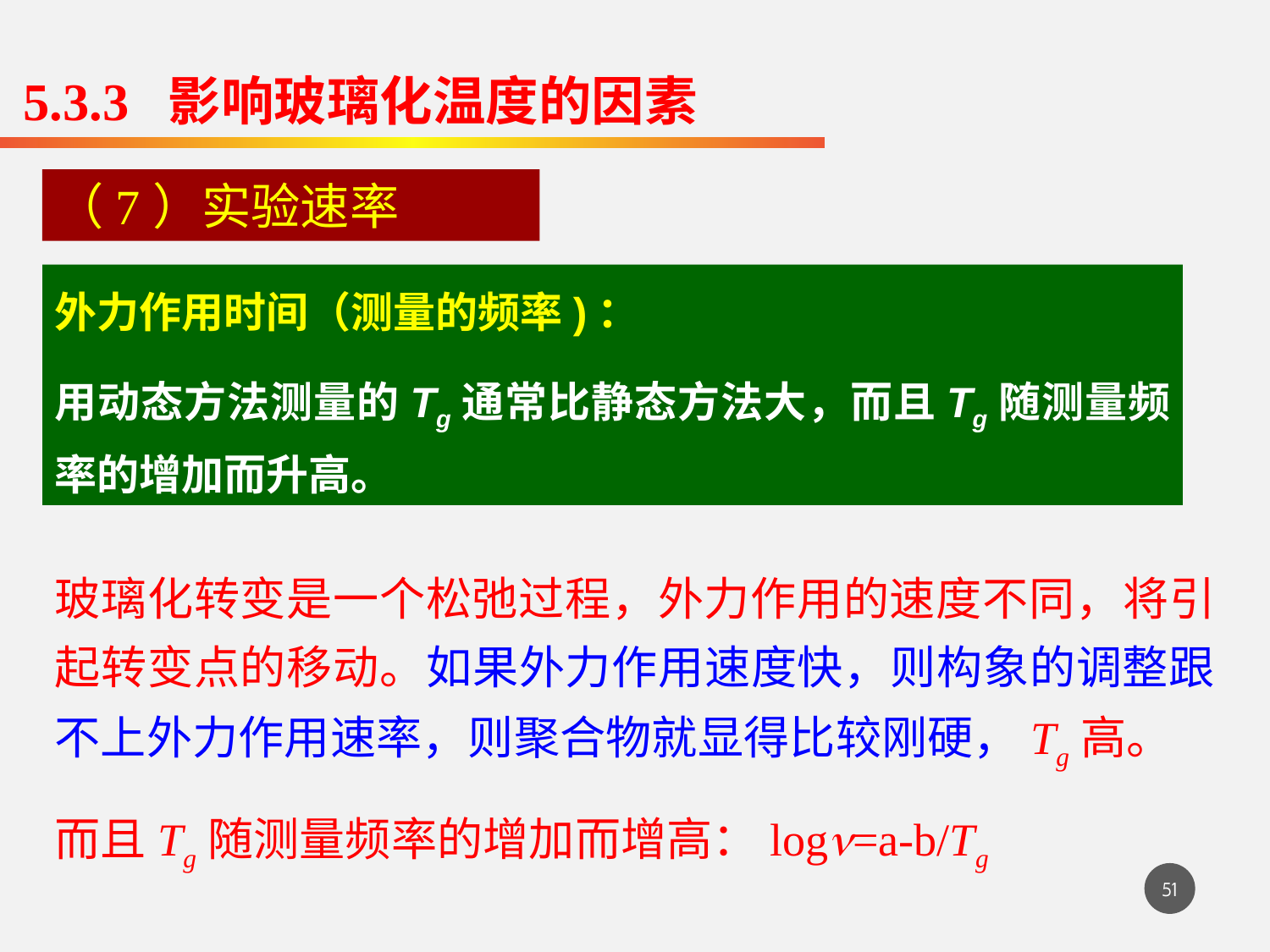

5.3.3  影响玻璃化温度的因素
（7）实验速率
外力作用时间（测量的频率)：
用动态方法测量的Tg通常比静态方法大，而且Tg随测量频率的增加而升高。
玻璃化转变是一个松弛过程，外力作用的速度不同，将引起转变点的移动。如果外力作用速度快，则构象的调整跟不上外力作用速率，则聚合物就显得比较刚硬，Tg高。
而且Tg随测量频率的增加而增高：logν=a-b/Tg
51